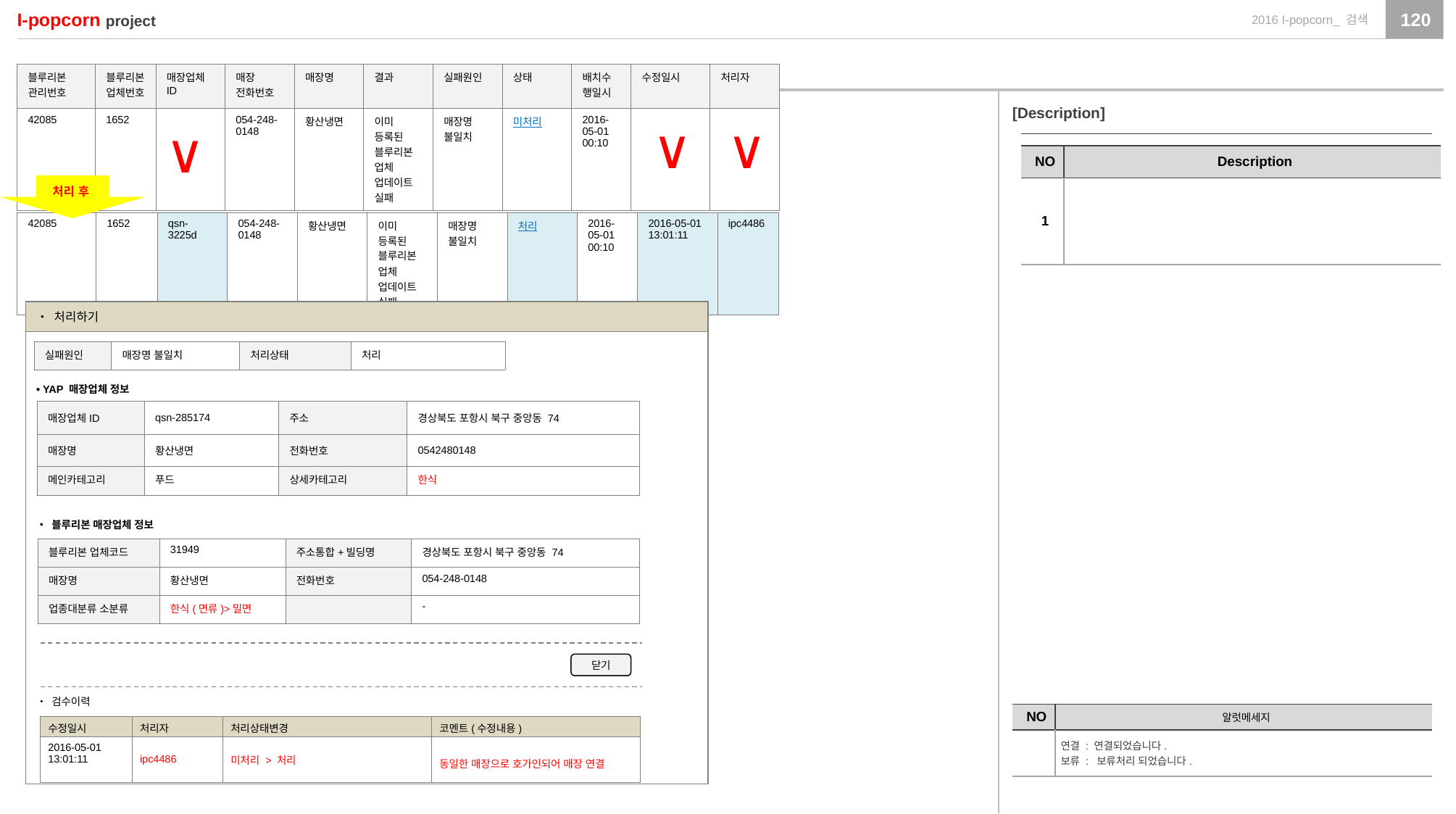

| 블루리본 관리번호 | 블루리본 업체번호 | 매장업체ID | 매장 전화번호 | 매장명 | 결과 | 실패원인 | 상태 | 배치수행일시 | 수정일시 | 처리자 |
| --- | --- | --- | --- | --- | --- | --- | --- | --- | --- | --- |
| 42085 | 1652 |  | 054-248-0148 | 황산냉면 | 이미 등록된 블루리본 업체 업데이트 실패 | 매장명 불일치 | 미처리 | 2016-05-01 00:10 |  |  |
[Description]
∨
∨
∨
| NO | Description |
| --- | --- |
| 1 |  |
처리 후
| 42085 | 1652 | qsn-3225d | 054-248-0148 | 황산냉면 | 이미 등록된 블루리본 업체 업데이트 실패 | 매장명 불일치 | 처리 | 2016-05-01 00:10 | 2016-05-01 13:01:11 | ipc4486 |
| --- | --- | --- | --- | --- | --- | --- | --- | --- | --- | --- |

• 처리하기
| 실패원인 | 매장명 불일치 | 처리상태 | 처리 |
| --- | --- | --- | --- |
• YAP 매장업체 정보
| 매장업체ID | qsn-285174 | 주소 | 경상북도 포항시 북구 중앙동 74 |
| --- | --- | --- | --- |
| 매장명 | 황산냉면 | 전화번호 | 0542480148 |
| 메인카테고리 | 푸드 | 상세카테고리 | 한식 |
• 블루리본 매장업체 정보
| 블루리본 업체코드 | 31949 | 주소통합+빌딩명 | 경상북도 포항시 북구 중앙동 74 |
| --- | --- | --- | --- |
| 매장명 | 황산냉면 | 전화번호 | 054-248-0148 |
| 업종대분류 소분류 | 한식(면류)>밀면 |  | - |
닫기
• 검수이력
| NO | 알럿메세지 |
| --- | --- |
|  | 연결 : 연결되었습니다. 보류 : 보류처리 되었습니다. |
| 수정일시 | 처리자 | 처리상태변경 | 코멘트(수정내용) |
| --- | --- | --- | --- |
| 2016-05-01 13:01:11 | ipc4486 | 미처리 > 처리 | 동일한 매장으로 호가인되어 매장 연결 |